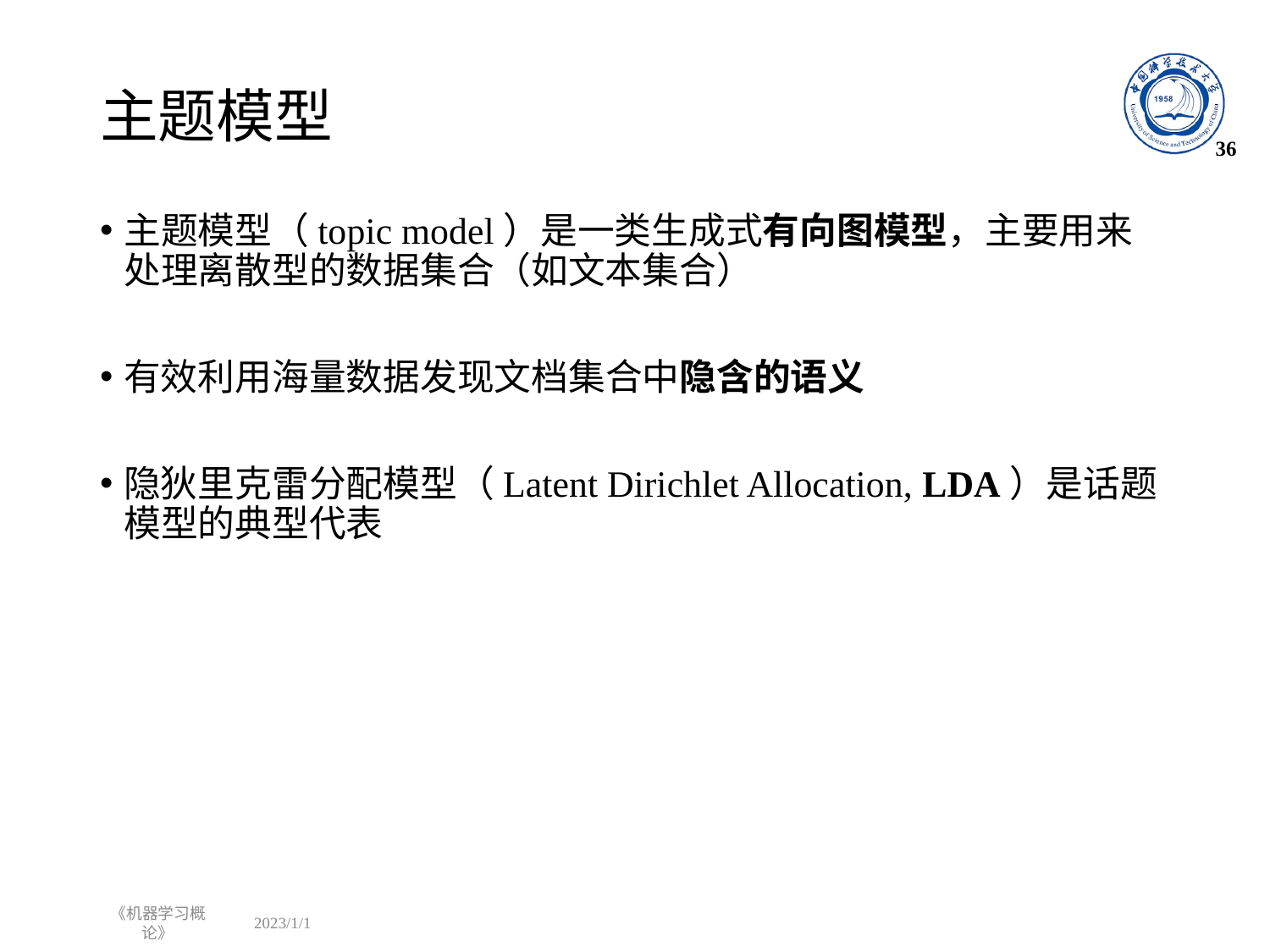

# 主题模型
36
主题模型（topic model）是一类生成式有向图模型，主要用来处理离散型的数据集合（如文本集合）

有效利用海量数据发现文档集合中隐含的语义

隐狄里克雷分配模型（Latent Dirichlet Allocation, LDA）是话题模型的典型代表
《机器学习概论》
2023/1/1